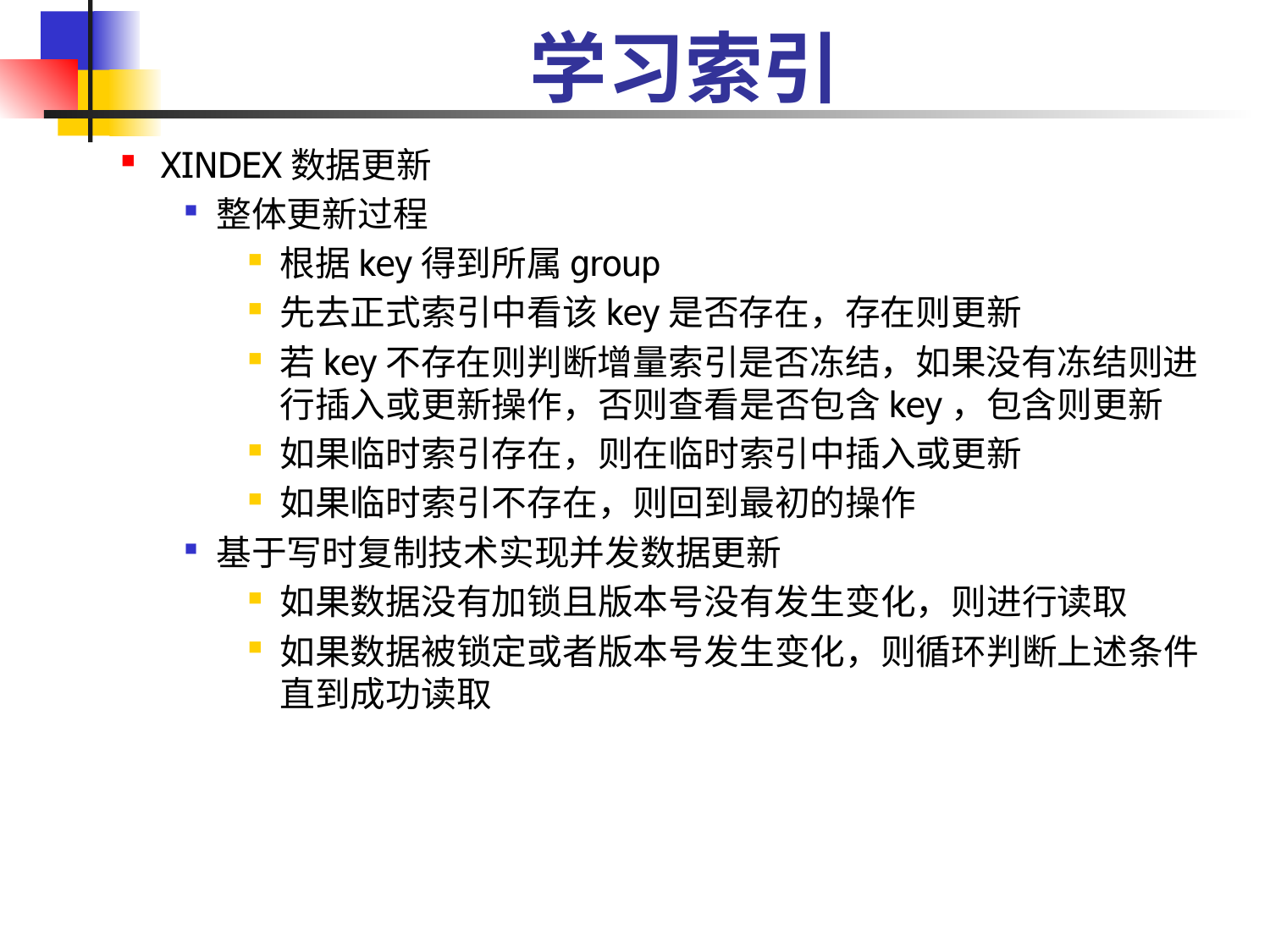

# 学习索引
XINDEX数据更新
整体更新过程
根据key得到所属group
先去正式索引中看该key是否存在，存在则更新
若key不存在则判断增量索引是否冻结，如果没有冻结则进行插入或更新操作，否则查看是否包含key，包含则更新
如果临时索引存在，则在临时索引中插入或更新
如果临时索引不存在，则回到最初的操作
基于写时复制技术实现并发数据更新
如果数据没有加锁且版本号没有发生变化，则进行读取
如果数据被锁定或者版本号发生变化，则循环判断上述条件直到成功读取